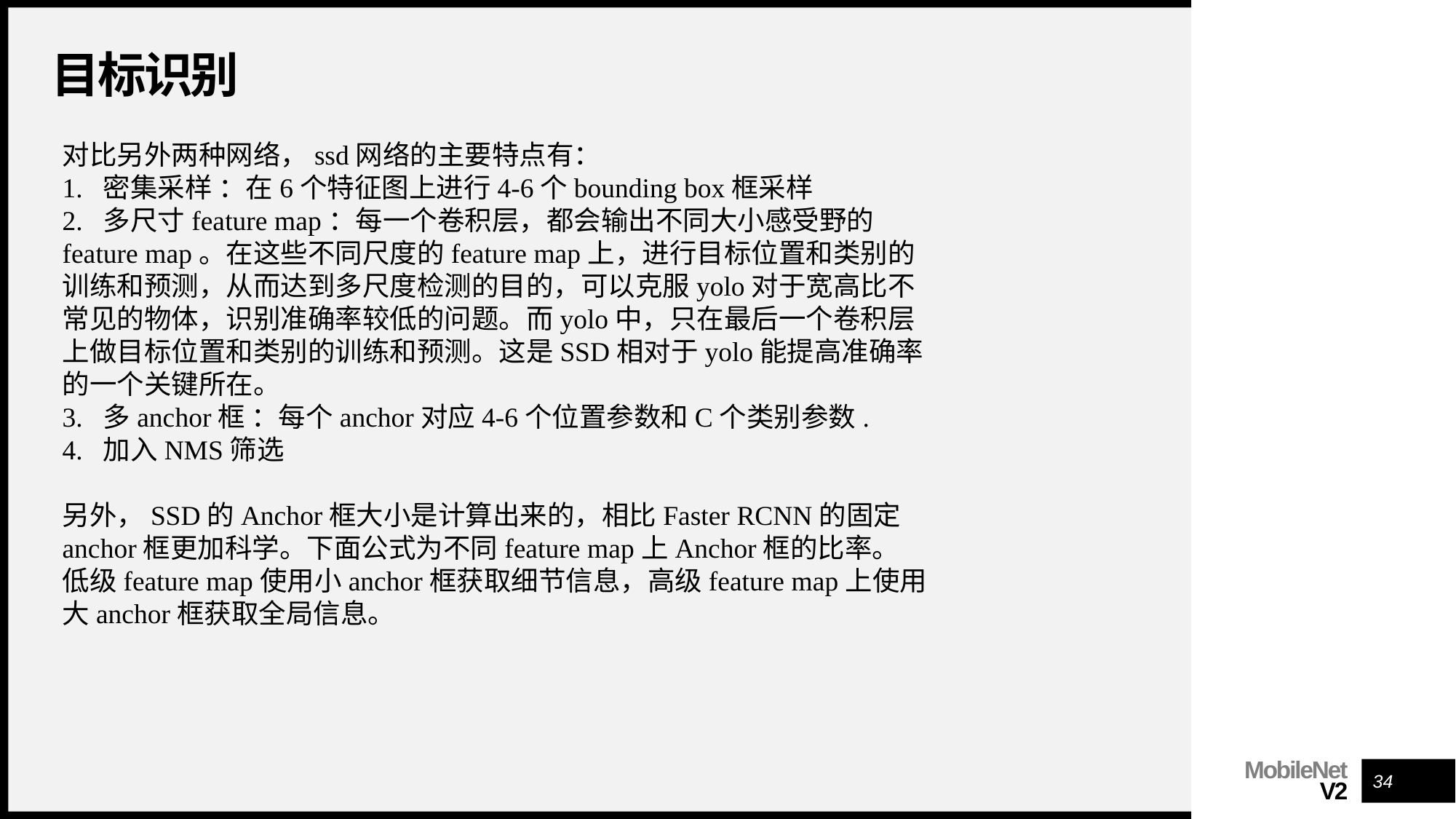

# 目标识别
对比另外两种网络，ssd网络的主要特点有：
1.  密集采样 ：在6个特征图上进行4-6个bounding box框采样
2.  多尺寸feature map：每一个卷积层，都会输出不同大小感受野的feature map。在这些不同尺度的feature map上，进行目标位置和类别的训练和预测，从而达到多尺度检测的目的，可以克服yolo对于宽高比不常见的物体，识别准确率较低的问题。而yolo中，只在最后一个卷积层上做目标位置和类别的训练和预测。这是SSD相对于yolo能提高准确率的一个关键所在。
3.  多anchor框 ：每个anchor对应4-6个位置参数和C个类别参数.
4.  加入NMS筛选

另外，SSD的Anchor框大小是计算出来的，相比Faster RCNN的固定anchor框更加科学。下面公式为不同feature map上Anchor框的比率。 低级feature map使用小anchor框获取细节信息，高级feature map上使用大anchor框获取全局信息。

34